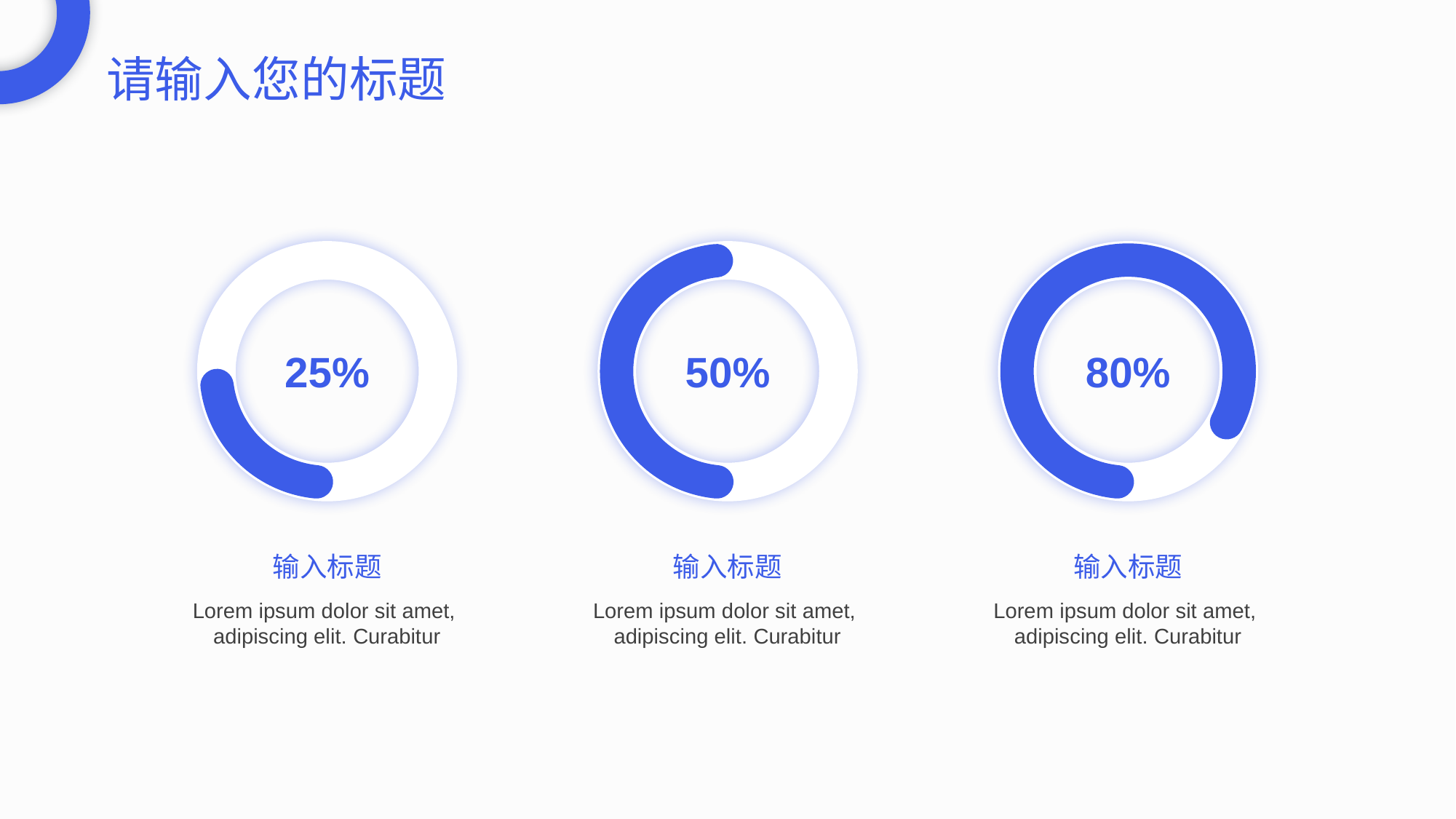

请输入您的标题

25%
输入标题
Lorem ipsum dolor sit amet,
adipiscing elit. Curabitur

50%
输入标题
Lorem ipsum dolor sit amet,
adipiscing elit. Curabitur

80%
输入标题
Lorem ipsum dolor sit amet,
adipiscing elit. Curabitur